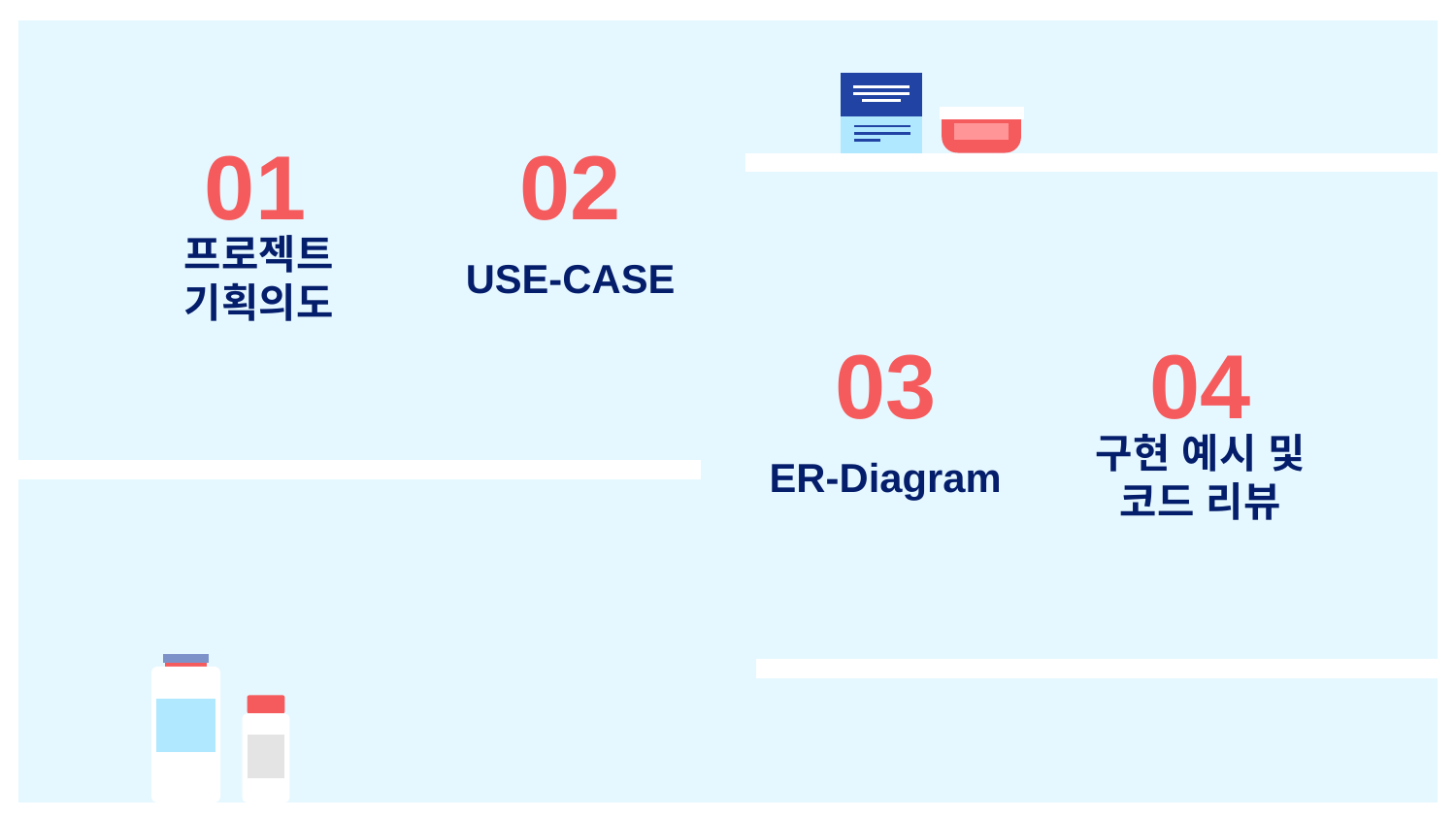

# 01
02
프로젝트
기획의도
USE-CASE
03
04
ER-Diagram
구현 예시 및
코드 리뷰